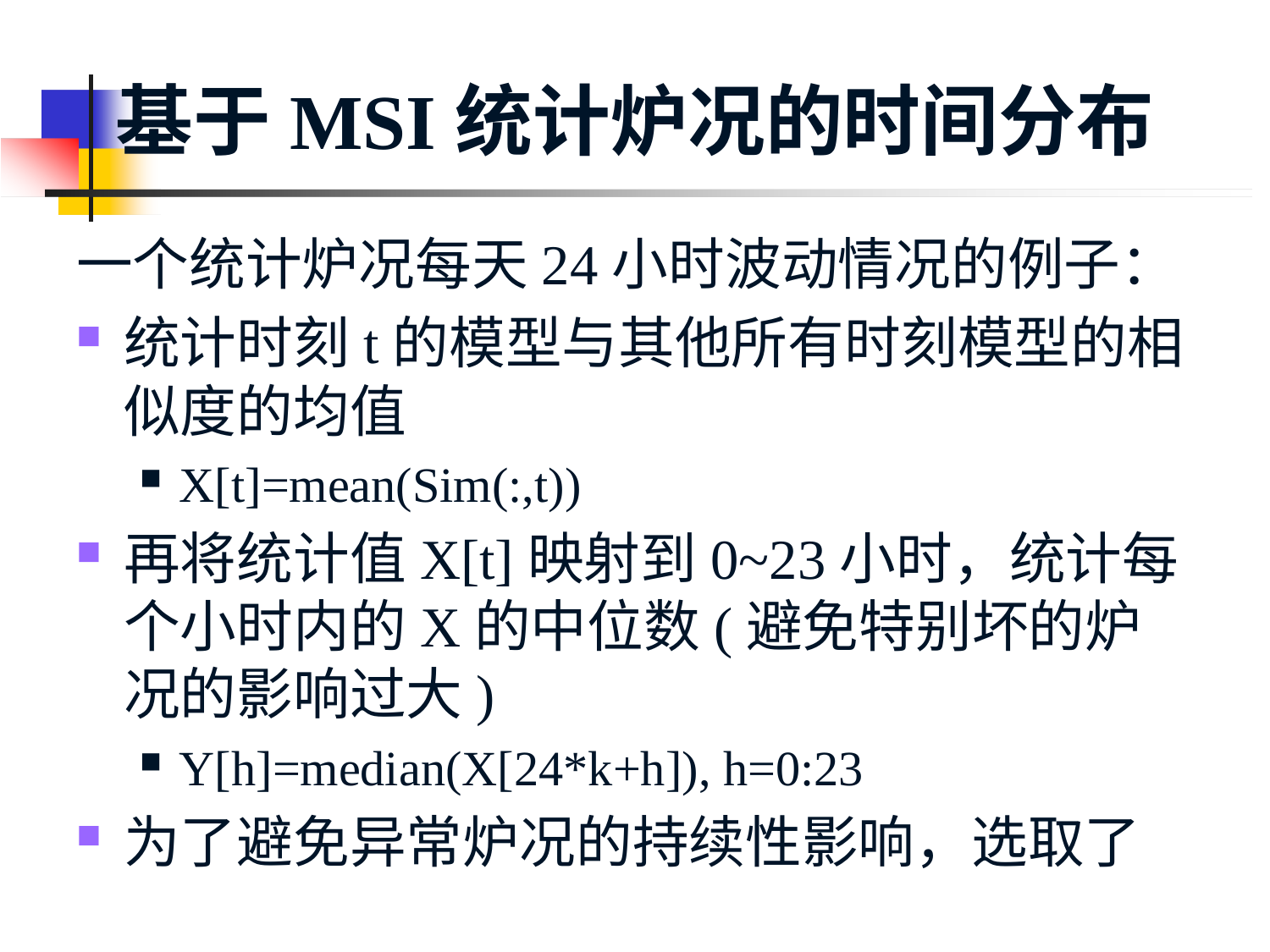

# 基于MSI统计炉况的时间分布
一个统计炉况每天24小时波动情况的例子：
统计时刻t的模型与其他所有时刻模型的相似度的均值
X[t]=mean(Sim(:,t))
再将统计值X[t]映射到0~23小时，统计每个小时内的X的中位数(避免特别坏的炉况的影响过大)
Y[h]=median(X[24*k+h]), h=0:23
为了避免异常炉况的持续性影响，选取了